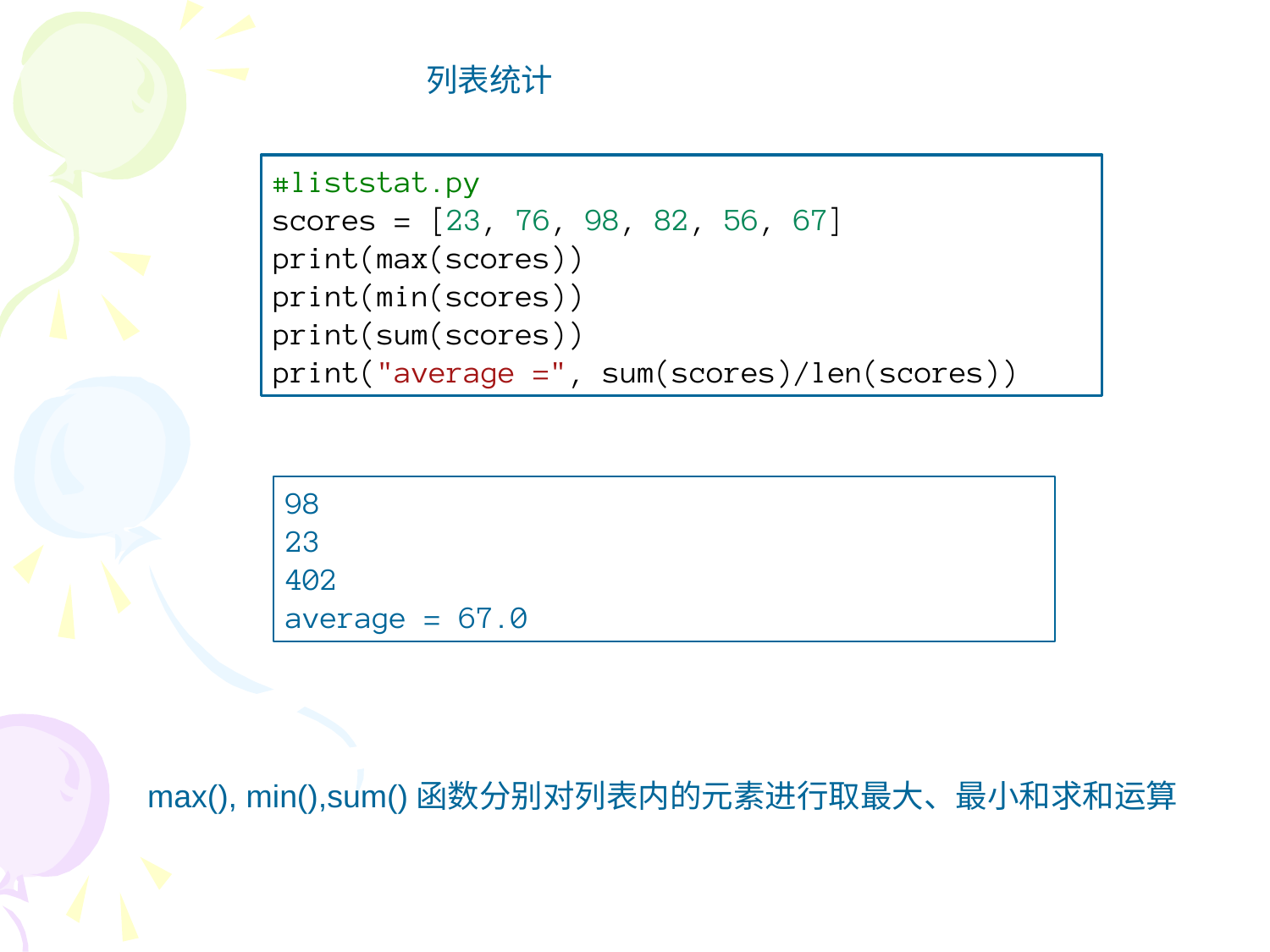

列表统计
#liststat.py
scores = [23, 76, 98, 82, 56, 67]
print(max(scores))
print(min(scores))
print(sum(scores))
print("average =", sum(scores)/len(scores))
98
23
402
average = 67.0
max(), min(),sum()函数分别对列表内的元素进行取最大、最小和求和运算